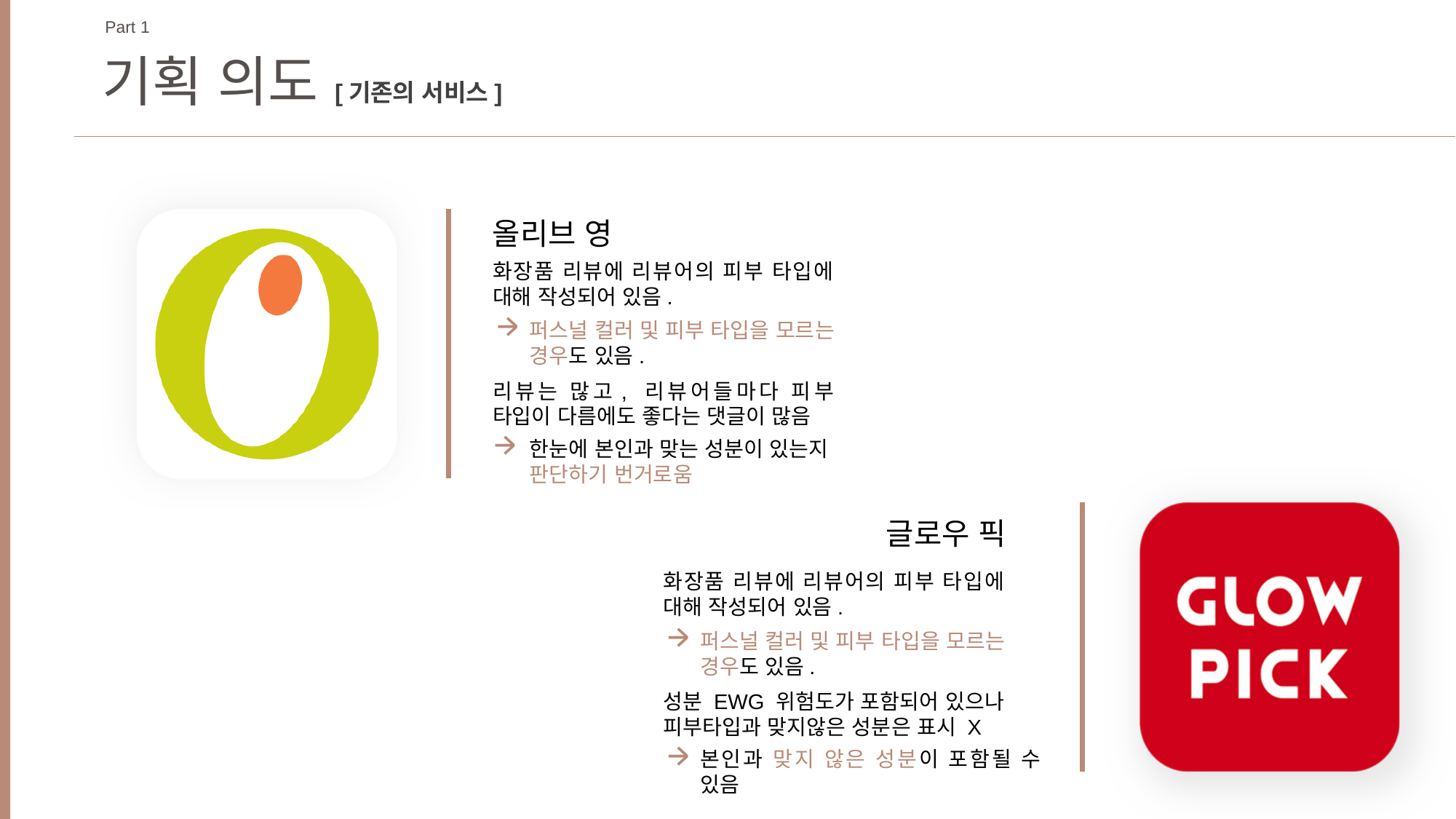

Part 1
기획 의도
[기존의 서비스]

올리브 영
화장품 리뷰에 리뷰어의 피부 타입에 대해 작성되어 있음.
ↆ
퍼스널 컬러 및 피부 타입을 모르는
경우도 있음.
리뷰는 많고, 리뷰어들마다 피부 타입이 다름에도 좋다는 댓글이 많음
ↆ
한눈에 본인과 맞는 성분이 있는지
판단하기 번거로움

글로우 픽

화장품 리뷰에 리뷰어의 피부 타입에 대해 작성되어 있음.
ↆ
퍼스널 컬러 및 피부 타입을 모르는
경우도 있음.
성분 EWG 위험도가 포함되어 있으나 피부타입과 맞지않은 성분은 표시 X
ↆ
본인과 맞지 않은 성분이 포함될 수 있음